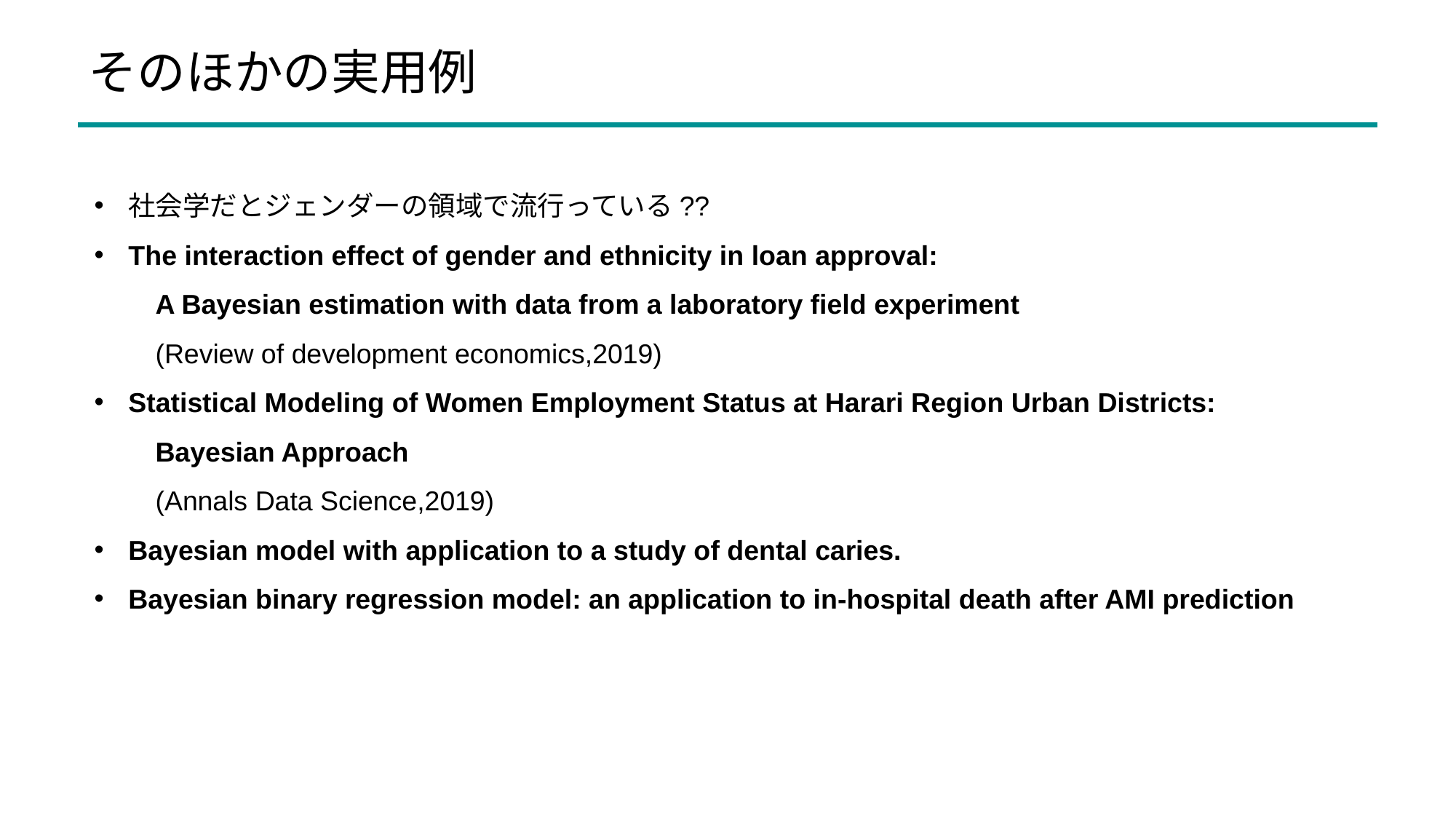

そのほかの実用例
社会学だとジェンダーの領域で流行っている??
The interaction effect of gender and ethnicity in loan approval:
　　A Bayesian estimation with data from a laboratory field experiment
　　(Review of development economics,2019)
Statistical Modeling of Women Employment Status at Harari Region Urban Districts:
　　Bayesian Approach
　　(Annals Data Science,2019)
Bayesian model with application to a study of dental caries.
Bayesian binary regression model: an application to in-hospital death after AMI prediction